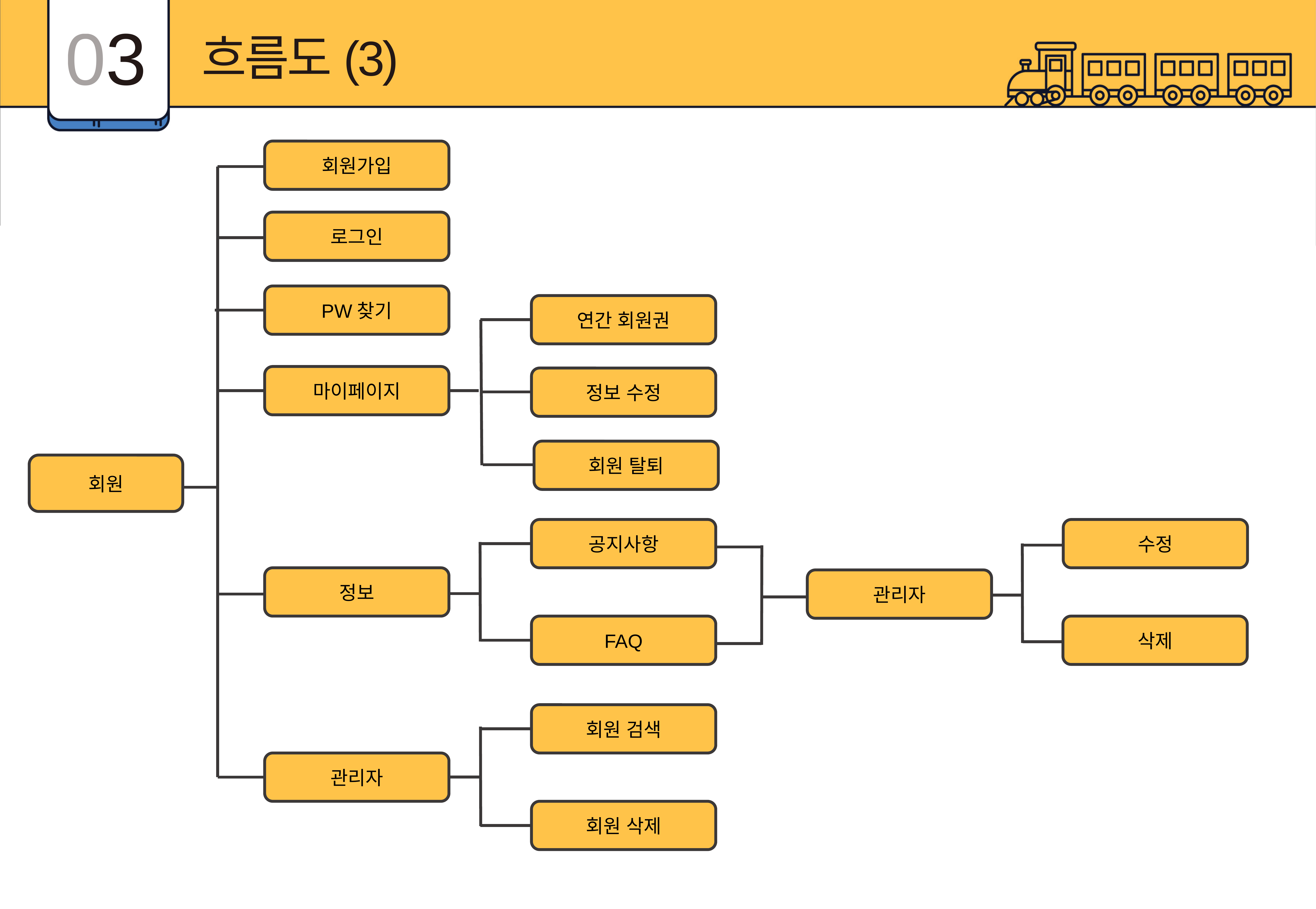

03
흐름도(3)
회원가입
로그인
PW찾기
연간 회원권
마이페이지
정보 수정
회원 탈퇴
회원
공지사항
수정
정보
관리자
FAQ
삭제
회원 검색
관리자
회원 삭제